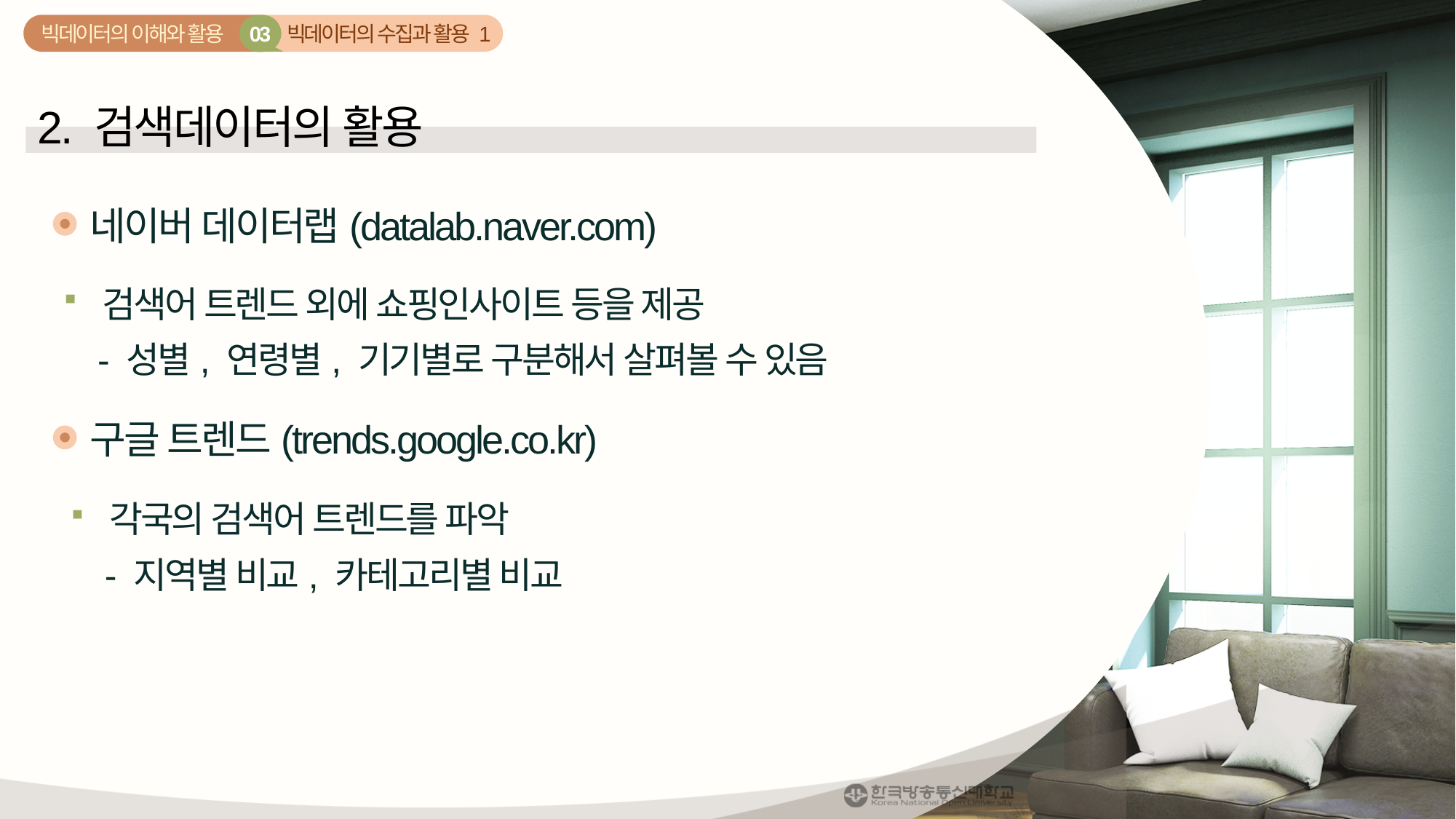

빅데이터의 수집과 활용 1
03
빅데이터의 이해와 활용
2. 검색데이터의 활용

네이버 데이터랩(datalab.naver.com)

 검색어 트렌드 외에 쇼핑인사이트 등을 제공
    - 성별, 연령별, 기기별로 구분해서 살펴볼 수 있음
구글 트렌드(trends.google.co.kr)

 각국의 검색어 트렌드를 파악
    - 지역별 비교, 카테고리별 비교